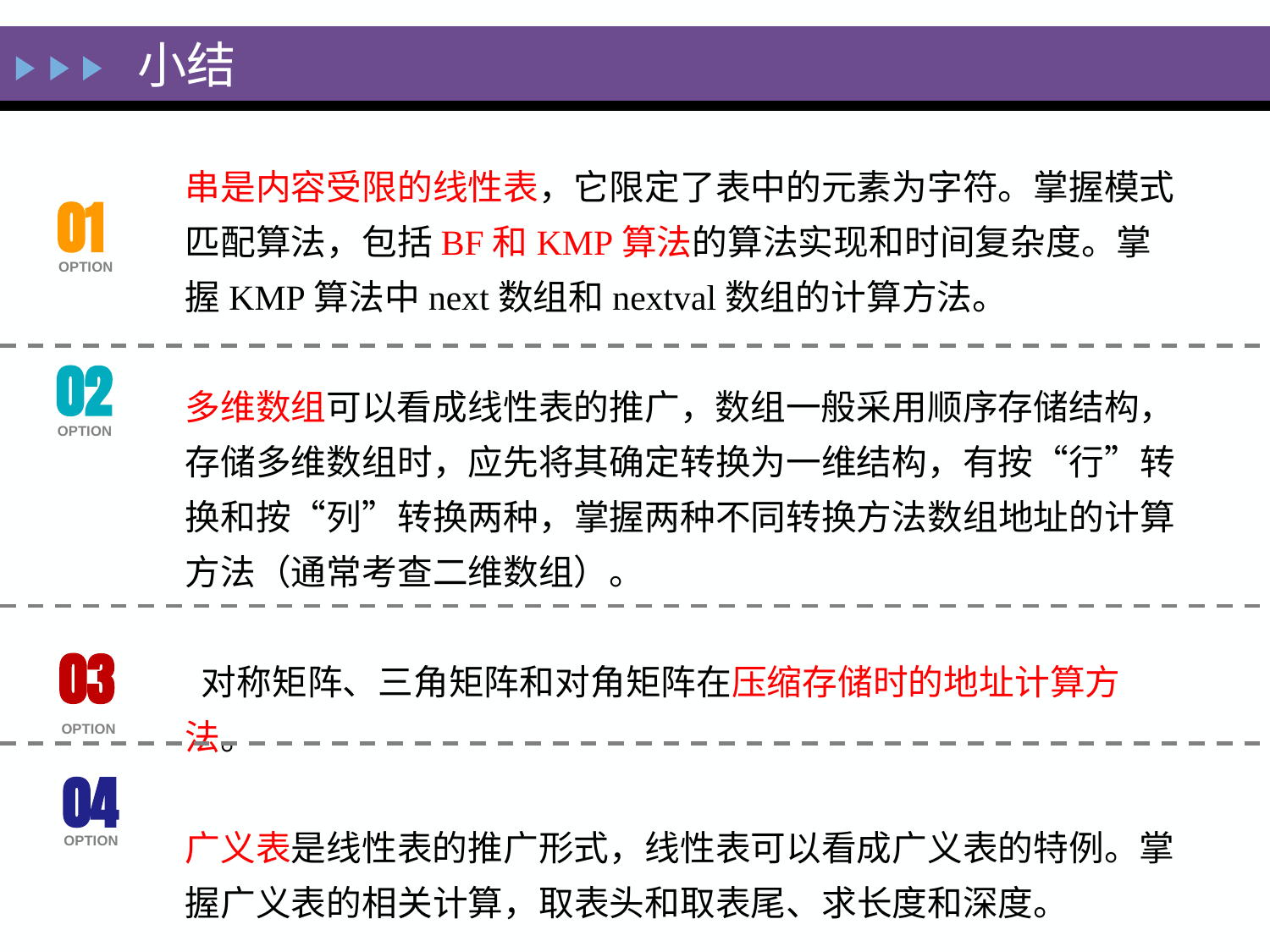

小结
串是内容受限的线性表，它限定了表中的元素为字符。掌握模式匹配算法，包括BF和KMP算法的算法实现和时间复杂度。掌握KMP算法中next数组和nextval数组的计算方法。

多维数组可以看成线性表的推广，数组一般采用顺序存储结构，存储多维数组时，应先将其确定转换为一维结构，有按“行”转换和按“列”转换两种，掌握两种不同转换方法数组地址的计算方法（通常考查二维数组）。

 对称矩阵、三角矩阵和对角矩阵在压缩存储时的地址计算方法。

广义表是线性表的推广形式，线性表可以看成广义表的特例。掌握广义表的相关计算，取表头和取表尾、求长度和深度。
01
OPTION
02
OPTION
03
OPTION
04
OPTION